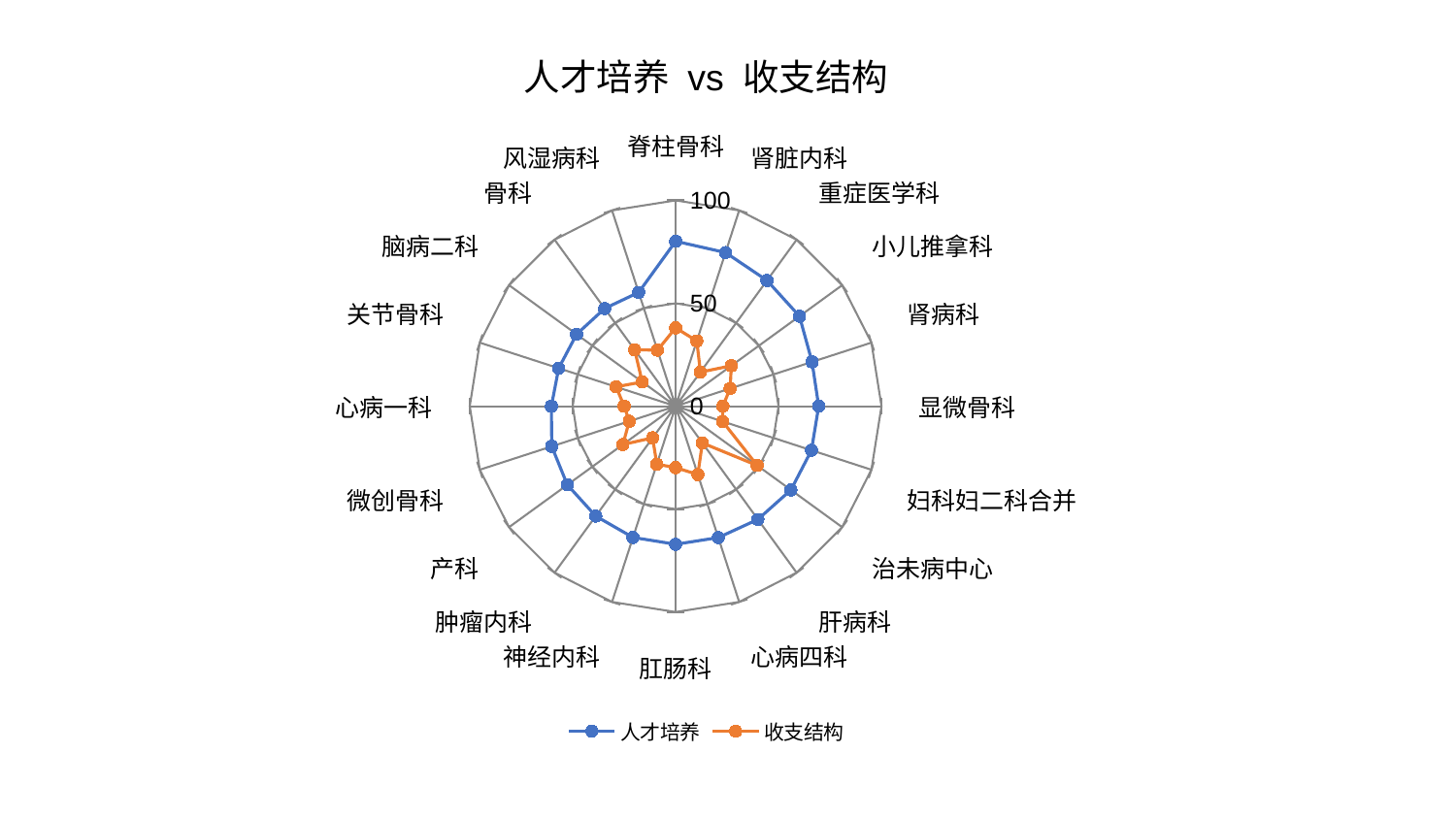

### Chart: 人才培养 vs 收支结构

| Category | 人才培养 | 收支结构 |
|---|---|---|
| 脊柱骨科 | 80.13023908745902 | 38.073513537901746 |
| 肾脏内科 | 78.48216435891992 | 33.31795207470715 |
| 重症医学科 | 75.51163182007444 | 20.473336093026052 |
| 小儿推拿科 | 74.38619452265003 | 33.477094735762755 |
| 肾病科 | 69.69000236499477 | 27.85813853797127 |
| 显微骨科 | 69.49132430533732 | 22.979665692119095 |
| 妇科妇二科合并 | 69.38458365482651 | 23.981709360803332 |
| 治未病中心 | 69.24094308974263 | 48.97577464386534 |
| 肝病科 | 67.99753516591221 | 22.095843252630495 |
| 心病四科 | 67.13562085008093 | 34.94881936423559 |
| 肛肠科 | 67.11369992456567 | 29.855068875518956 |
| 神经内科 | 67.04987499596136 | 29.63525444441839 |
| 肿瘤内科 | 66.00770579199309 | 19.01440518996524 |
| 产科 | 65.02403241117929 | 31.689003877609416 |
| 微创骨科 | 63.27395388308446 | 23.670008305739422 |
| 心病一科 | 60.337982540624836 | 25.00145805021644 |
| 关节骨科 | 59.72368929407663 | 30.38337672600938 |
| 脑病二科 | 59.45666670584776 | 20.04149244046602 |
| 骨科 | 58.68247227371134 | 33.9086971154255 |
| 风湿病科 | 58.132206164443005 | 28.62496173264358 |
75